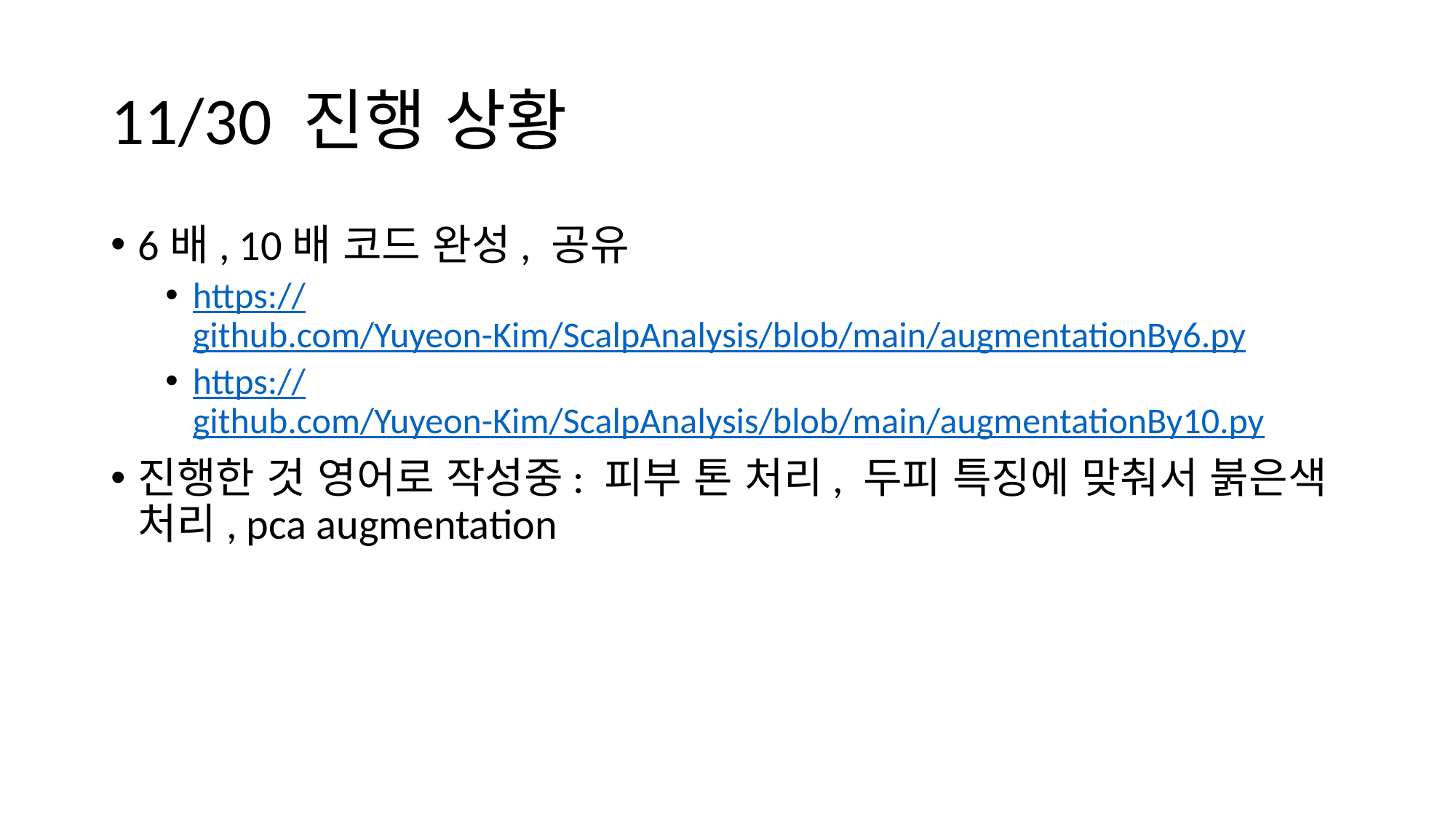

# 11/30 진행 상황
6배, 10배 코드 완성, 공유
https://github.com/Yuyeon-Kim/ScalpAnalysis/blob/main/augmentationBy6.py
https://github.com/Yuyeon-Kim/ScalpAnalysis/blob/main/augmentationBy10.py
진행한 것 영어로 작성중: 피부 톤 처리, 두피 특징에 맞춰서 붉은색 처리, pca augmentation